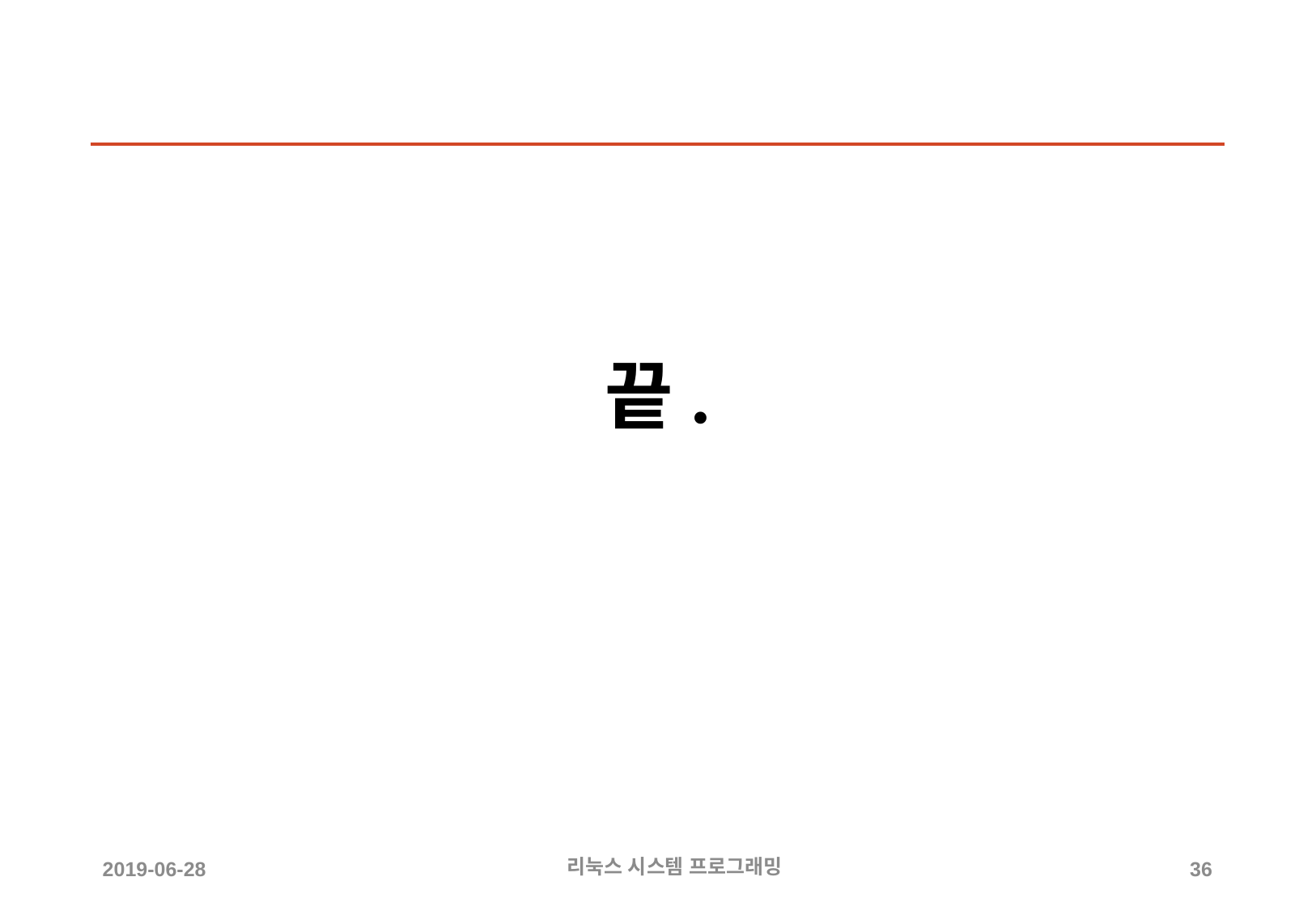

# 끝.
2019-06-28
리눅스 시스템 프로그래밍
36